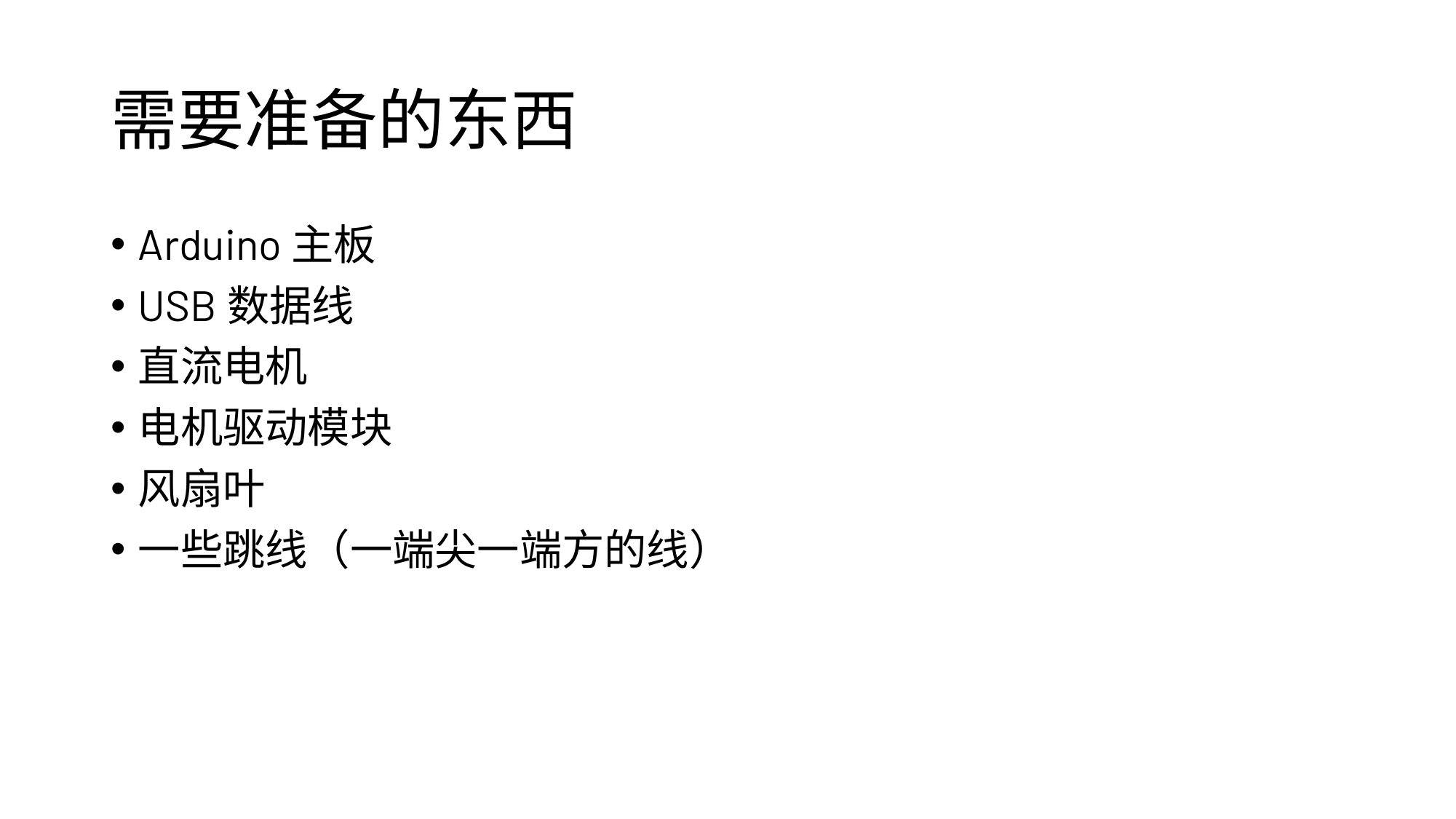

# 需要准备的东西
Arduino主板
USB数据线
直流电机
电机驱动模块
风扇叶
一些跳线（一端尖一端方的线）